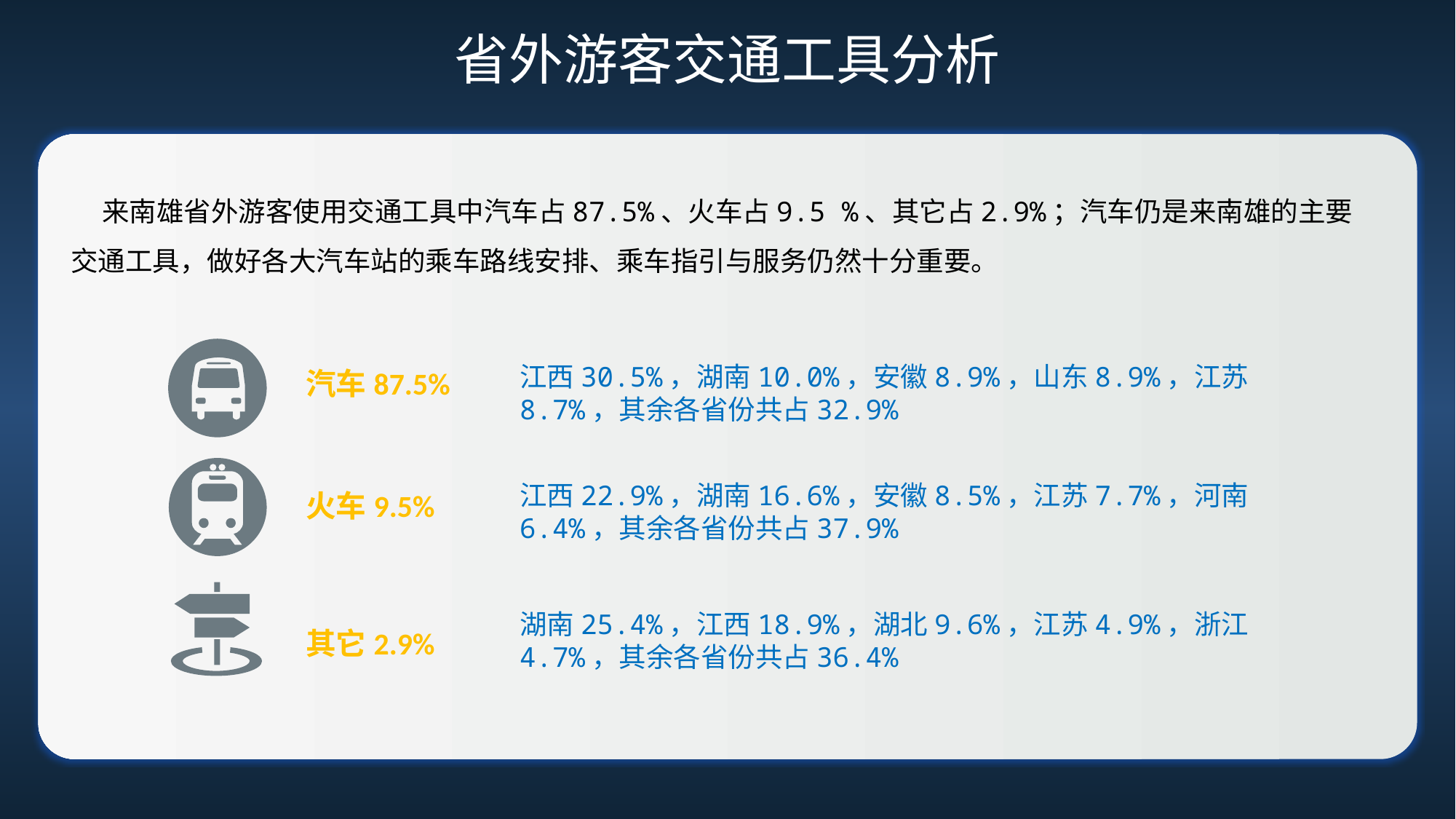

# 省外游客交通工具分析
    来南雄省外游客使用交通工具中汽车占87.5%、火车占9.5 %、其它占2.9%；汽车仍是来南雄的主要交通工具，做好各大汽车站的乘车路线安排、乘车指引与服务仍然十分重要。

江西30.5%，湖南10.0%，安徽8.9%，山东8.9%，江苏8.7%，其余各省份共占32.9%
汽车87.5%

江西22.9%，湖南16.6%，安徽8.5%，江苏7.7%，河南6.4%，其余各省份共占37.9%
火车9.5%

湖南25.4%，江西18.9%，湖北9.6%，江苏4.9%，浙江4.7%，其余各省份共占36.4%
其它2.9%